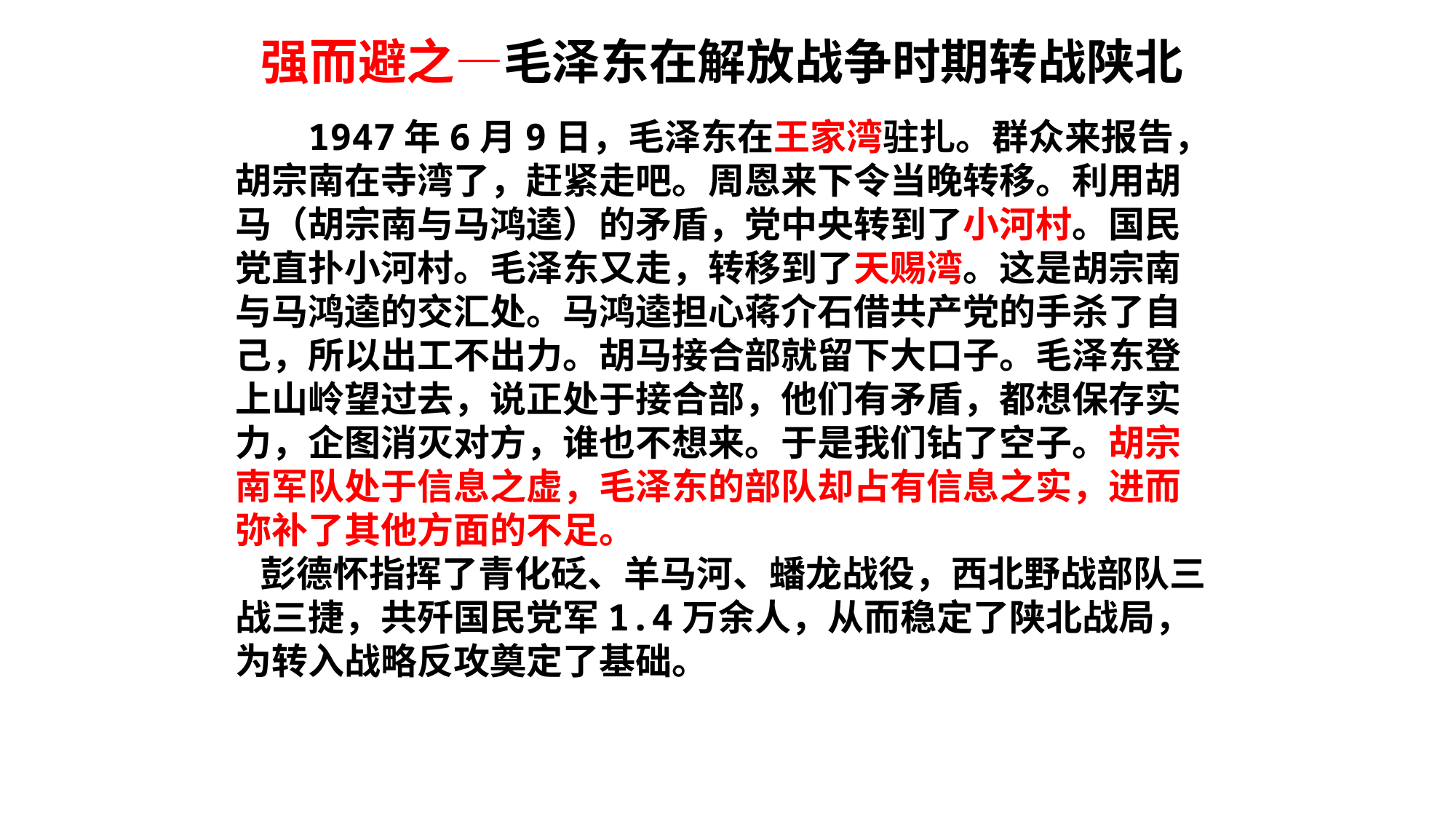

强而避之—毛泽东在解放战争时期转战陕北
        1947年6月9日，毛泽东在王家湾驻扎。群众来报告，胡宗南在寺湾了，赶紧走吧。周恩来下令当晚转移。利用胡马（胡宗南与马鸿逵）的矛盾，党中央转到了小河村。国民党直扑小河村。毛泽东又走，转移到了天赐湾。这是胡宗南与马鸿逵的交汇处。马鸿逵担心蒋介石借共产党的手杀了自己，所以出工不出力。胡马接合部就留下大口子。毛泽东登上山岭望过去，说正处于接合部，他们有矛盾，都想保存实力，企图消灭对方，谁也不想来。于是我们钻了空子。胡宗南军队处于信息之虚，毛泽东的部队却占有信息之实，进而弥补了其他方面的不足。
  彭德怀指挥了青化砭、羊马河、蟠龙战役，西北野战部队三战三捷，共歼国民党军1.4万余人，从而稳定了陕北战局，为转入战略反攻奠定了基础。